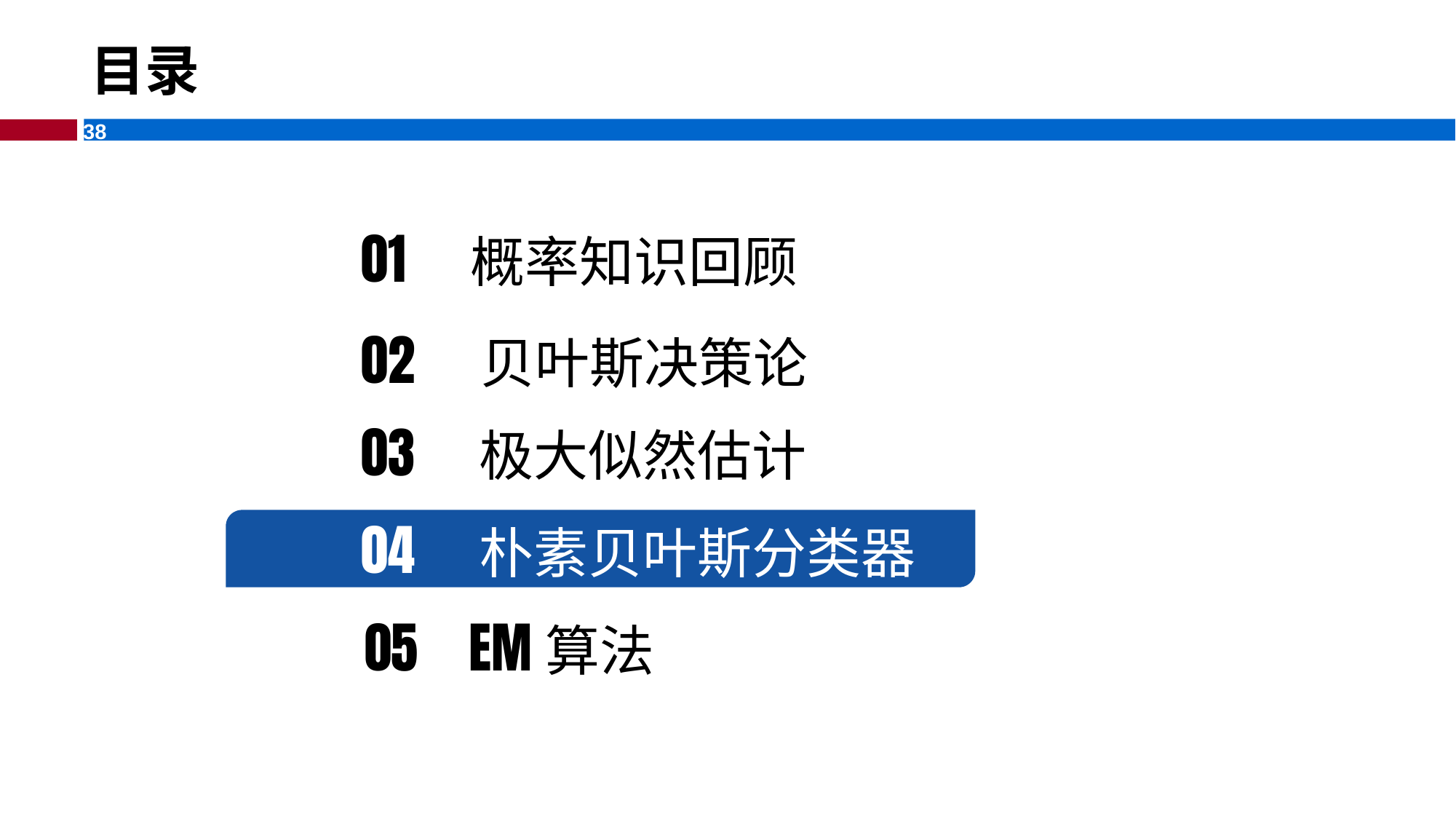

# 目录
01    概率知识回顾
02    贝叶斯决策论
03    极大似然估计

04    朴素贝叶斯分类器
05    EM算法